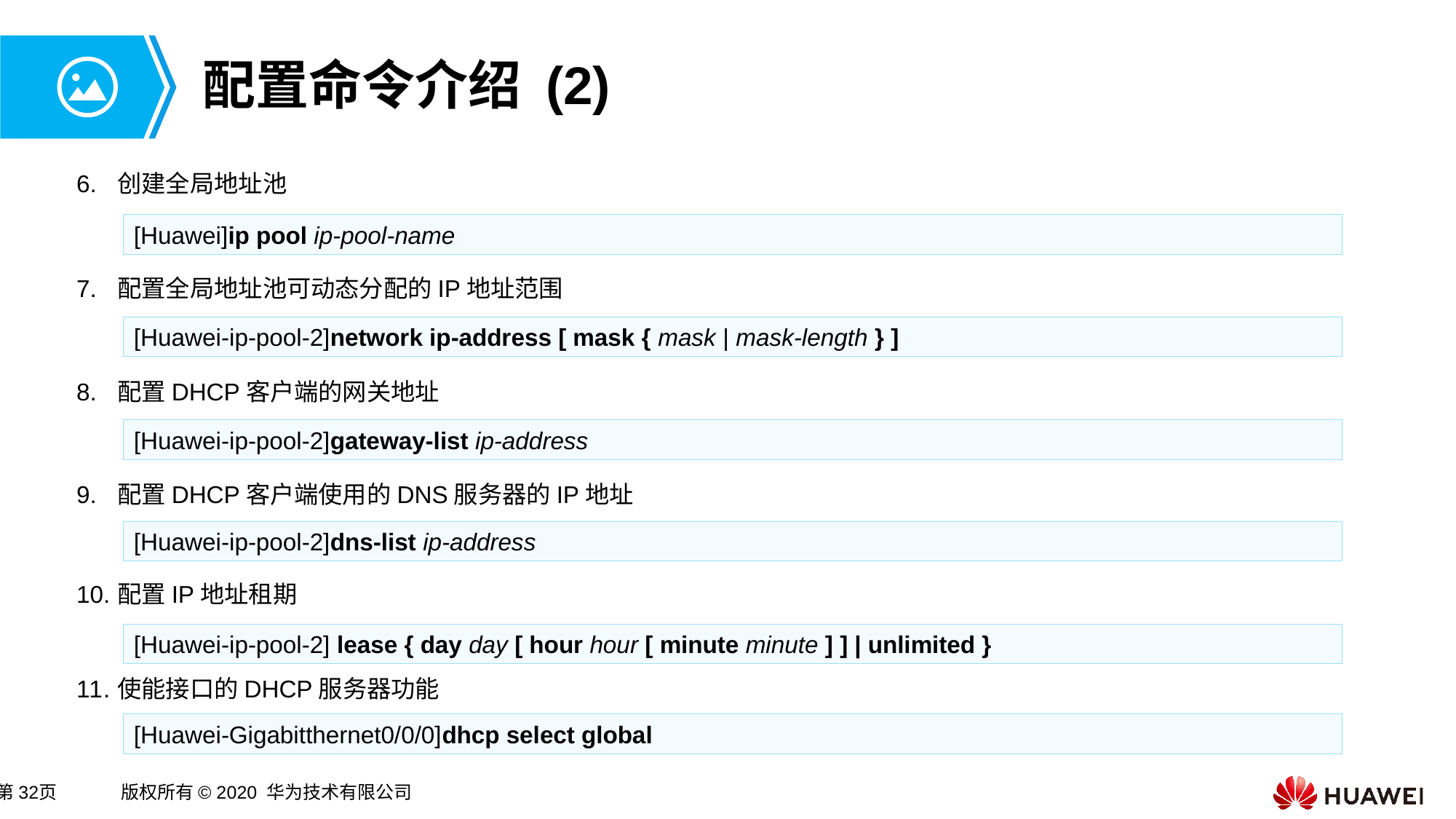

# 配置命令介绍 (2)
创建全局地址池
[Huawei]ip pool ip-pool-name
配置全局地址池可动态分配的IP地址范围
[Huawei-ip-pool-2]network ip-address [ mask { mask | mask-length } ]
配置DHCP客户端的网关地址
[Huawei-ip-pool-2]gateway-list ip-address
配置DHCP客户端使用的DNS服务器的IP地址
[Huawei-ip-pool-2]dns-list ip-address
配置IP地址租期
[Huawei-ip-pool-2] lease { day day [ hour hour [ minute minute ] ] | unlimited }
使能接口的DHCP服务器功能
[Huawei-Gigabitthernet0/0/0]dhcp select global